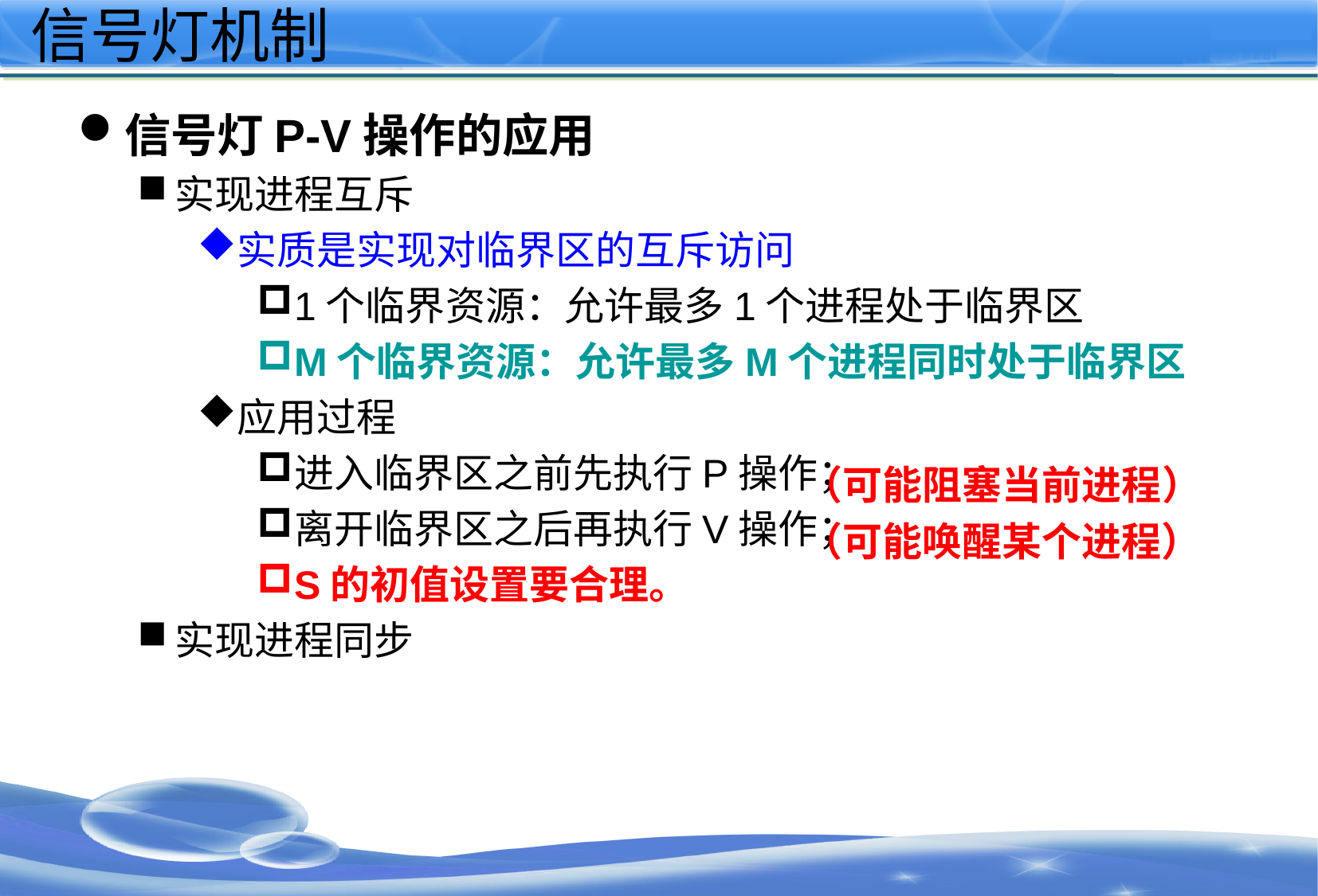

# 信号灯机制
信号灯P-V操作的应用
实现进程互斥
实质是实现对临界区的互斥访问
1个临界资源：允许最多1个进程处于临界区
M个临界资源：允许最多M个进程同时处于临界区
应用过程
进入临界区之前先执行P操作；
离开临界区之后再执行V操作；
S的初值设置要合理。
实现进程同步
（可能阻塞当前进程）
（可能唤醒某个进程）